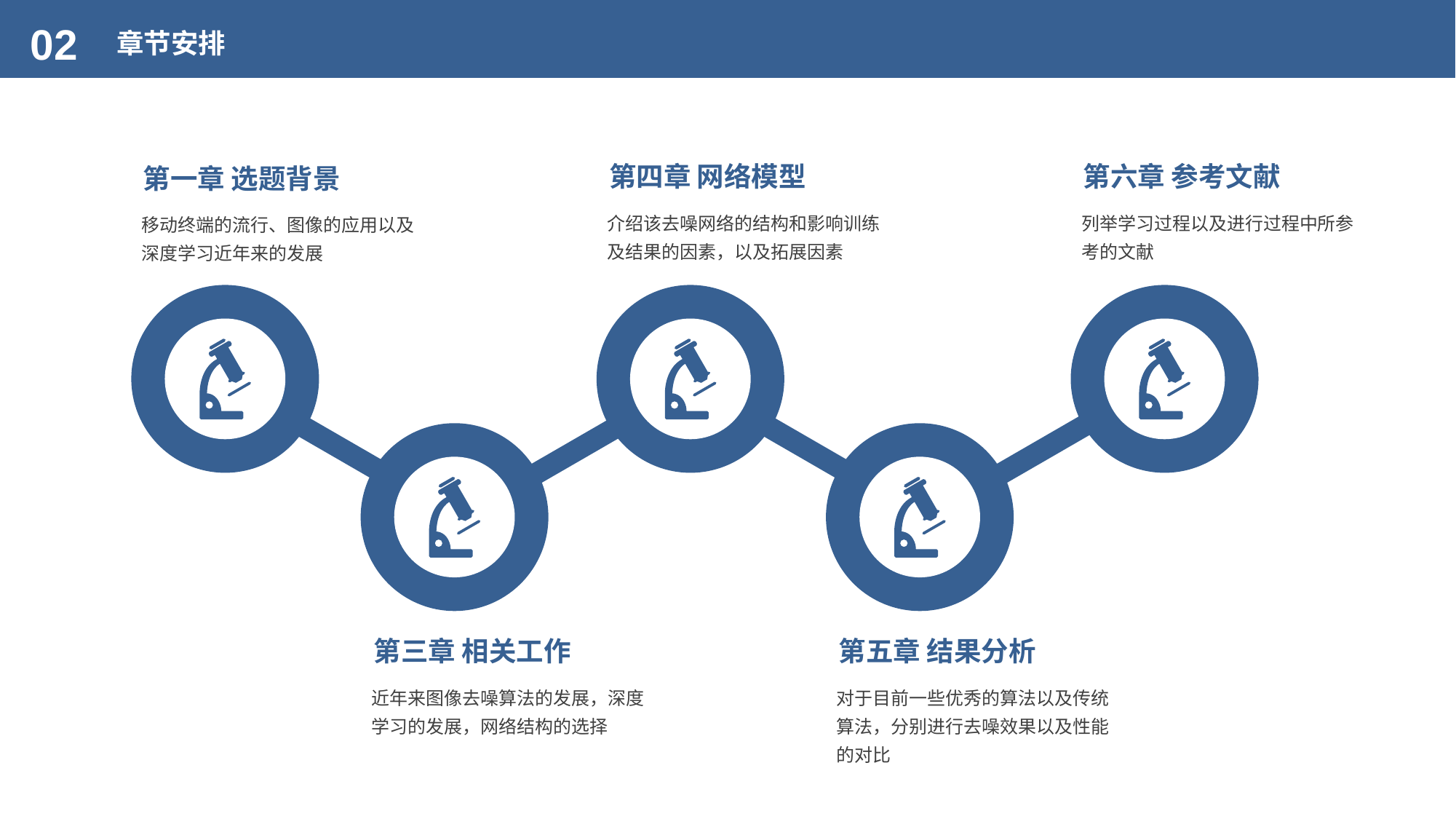

02
章节安排
第四章 网络模型
介绍该去噪网络的结构和影响训练及结果的因素，以及拓展因素

第六章 参考文献
列举学习过程以及进行过程中所参考的文献

第一章 选题背景
移动终端的流行、图像的应用以及深度学习近年来的发展

第三章 相关工作
近年来图像去噪算法的发展，深度学习的发展，网络结构的选择

第五章 结果分析
对于目前一些优秀的算法以及传统算法，分别进行去噪效果以及性能的对比